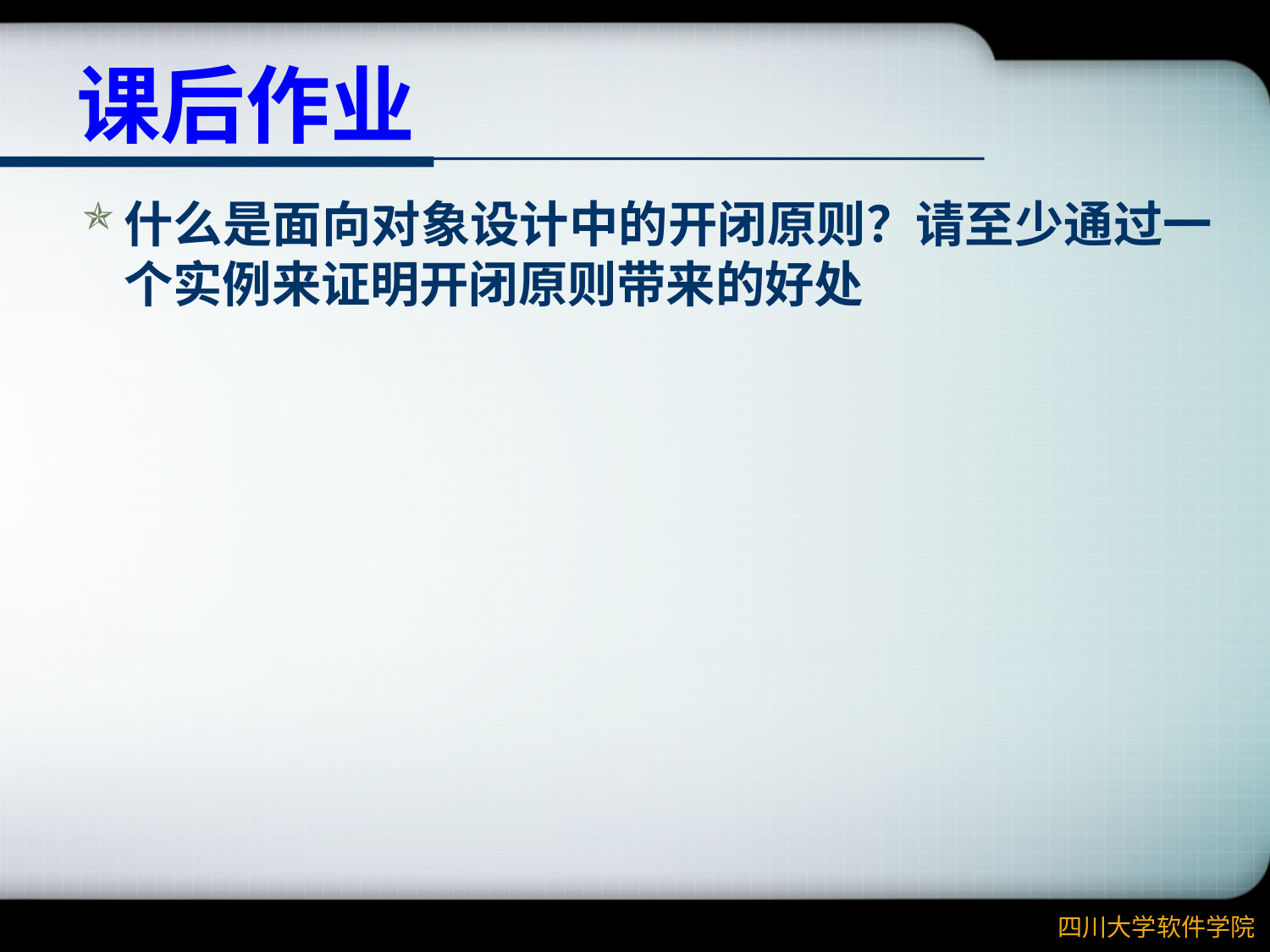

# 课后作业
什么是面向对象设计中的开闭原则？请至少通过一个实例来证明开闭原则带来的好处